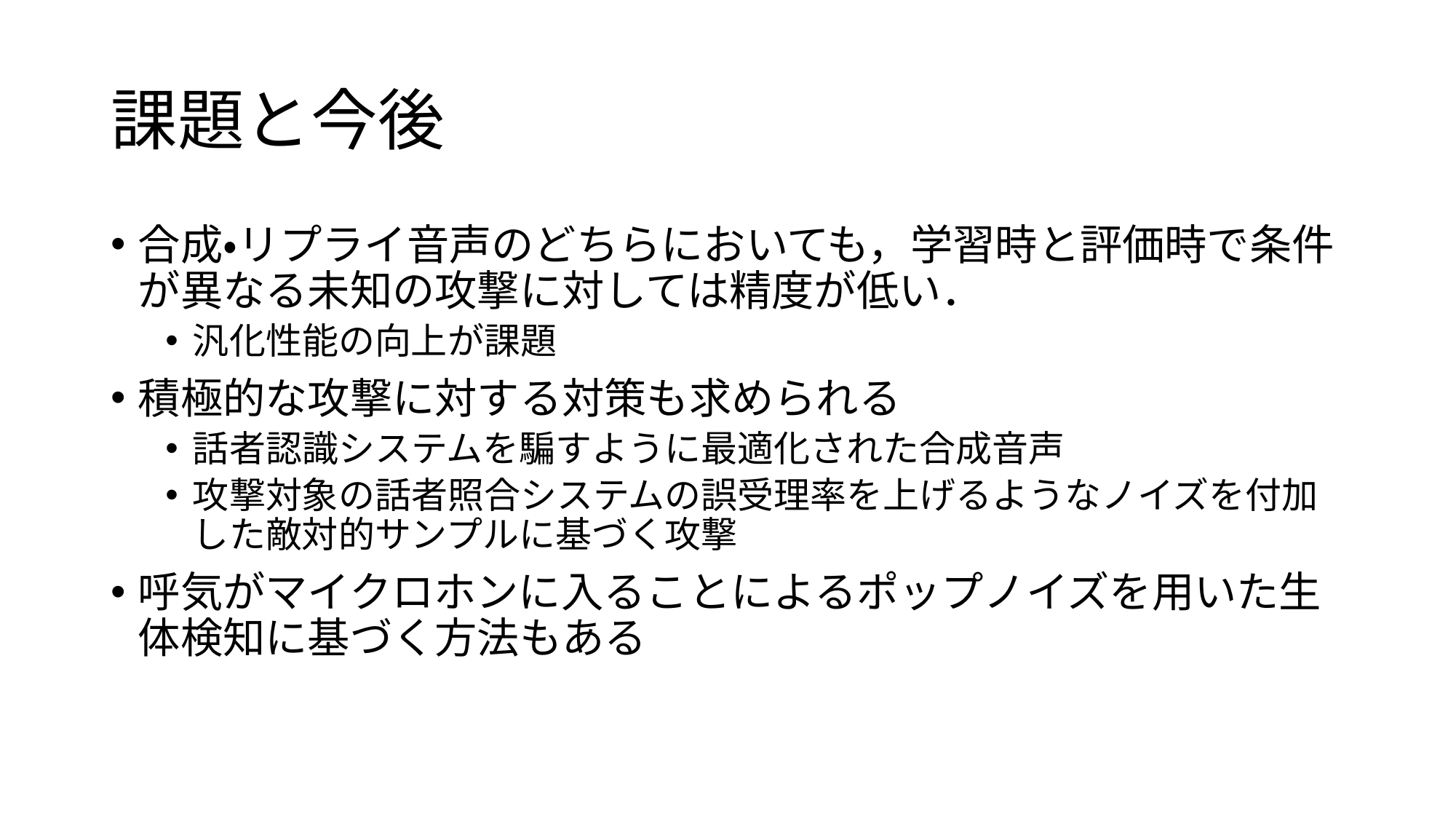

# 課題と今後
合成・リプライ音声のどちらにおいても，学習時と評価時で条件が異なる未知の攻撃に対しては精度が低い．
汎化性能の向上が課題
積極的な攻撃に対する対策も求められる
話者認識システムを騙すように最適化された合成音声
攻撃対象の話者照合システムの誤受理率を上げるようなノイズを付加した敵対的サンプルに基づく攻撃
呼気がマイクロホンに入ることによるポップノイズを用いた生体検知に基づく方法もある